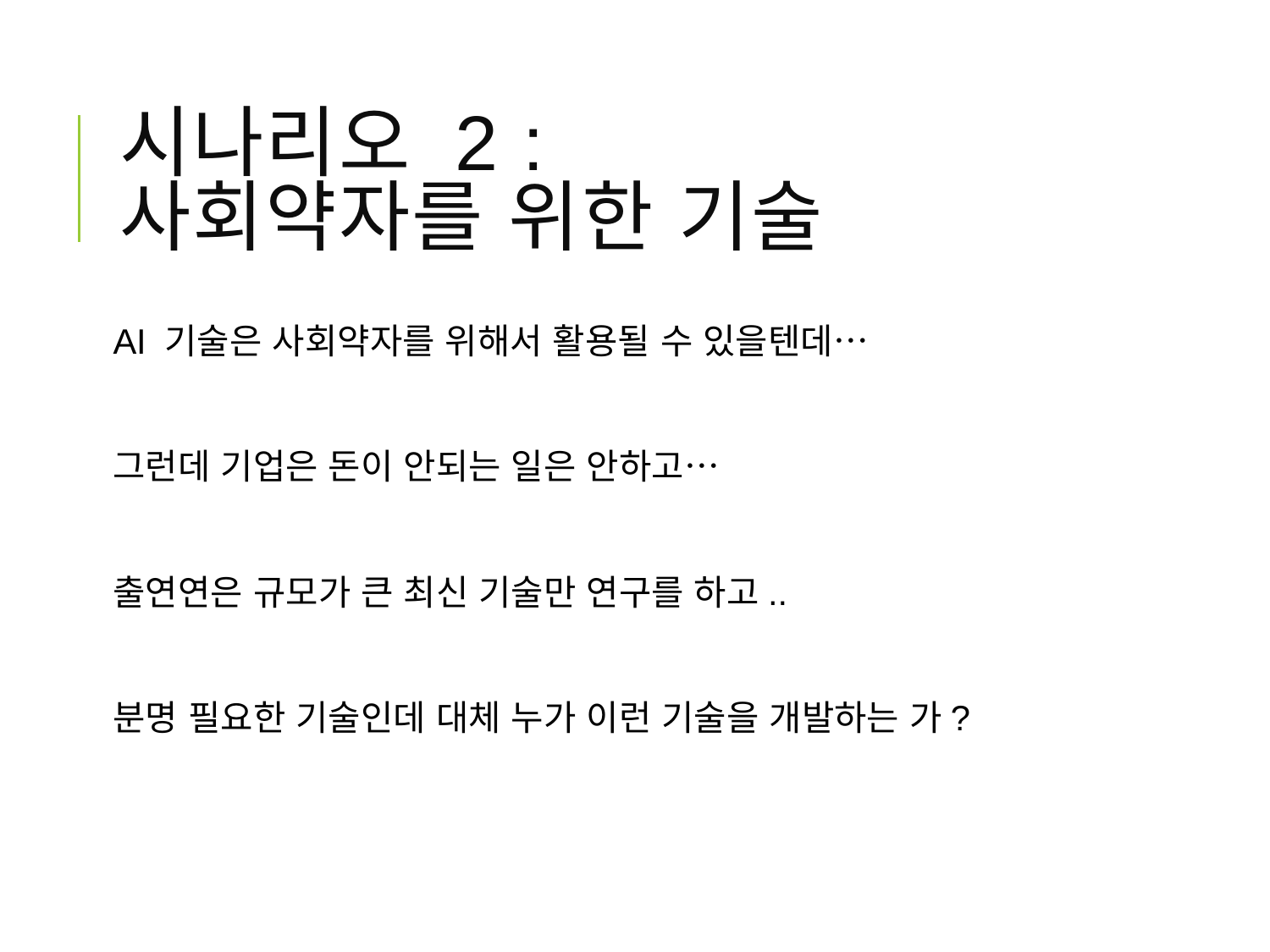

# 시나리오 2 : 사회약자를 위한 기술
AI 기술은 사회약자를 위해서 활용될 수 있을텐데…

그런데 기업은 돈이 안되는 일은 안하고…

출연연은 규모가 큰 최신 기술만 연구를 하고..

분명 필요한 기술인데 대체 누가 이런 기술을 개발하는 가?